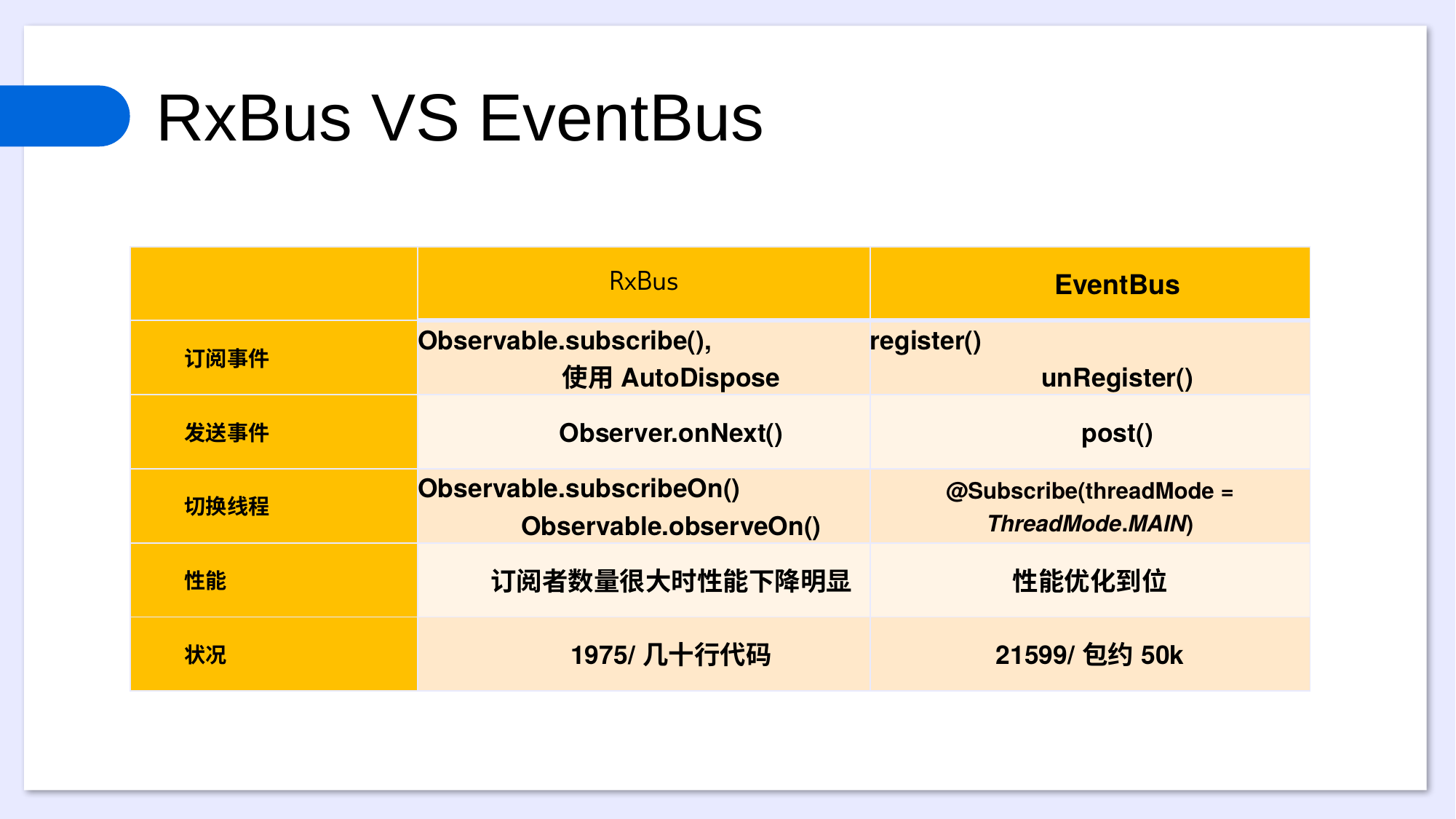

RxBus VS EventBus

|  | RxBus | EventBus |
| --- | --- | --- |
| 订阅事件 | Observable.subscribe(), 使用AutoDispose | register() unRegister() |
| 发送事件 | Observer.onNext() | post() |
| 切换线程 | Observable.subscribeOn() Observable.observeOn() | @Subscribe(threadMode = ThreadMode.MAIN) |
| 性能 | 订阅者数量很大时性能下降明显 | 性能优化到位 |
| 状况 | 1975/几十行代码 | 21599/包约50k |